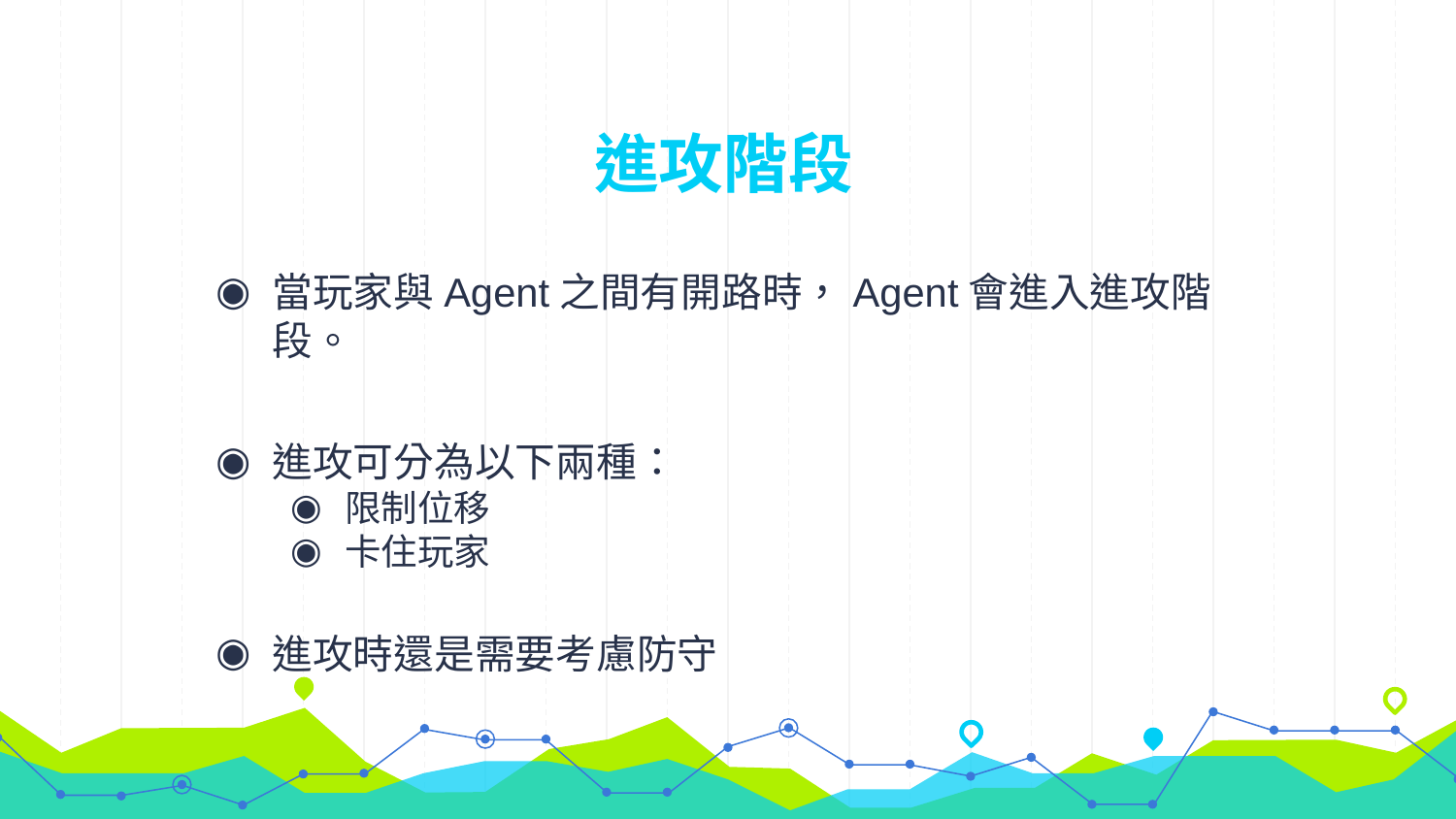

# 進攻階段
當玩家與Agent之間有開路時，Agent會進入進攻階段。

進攻可分為以下兩種：
限制位移
卡住玩家

進攻時還是需要考慮防守